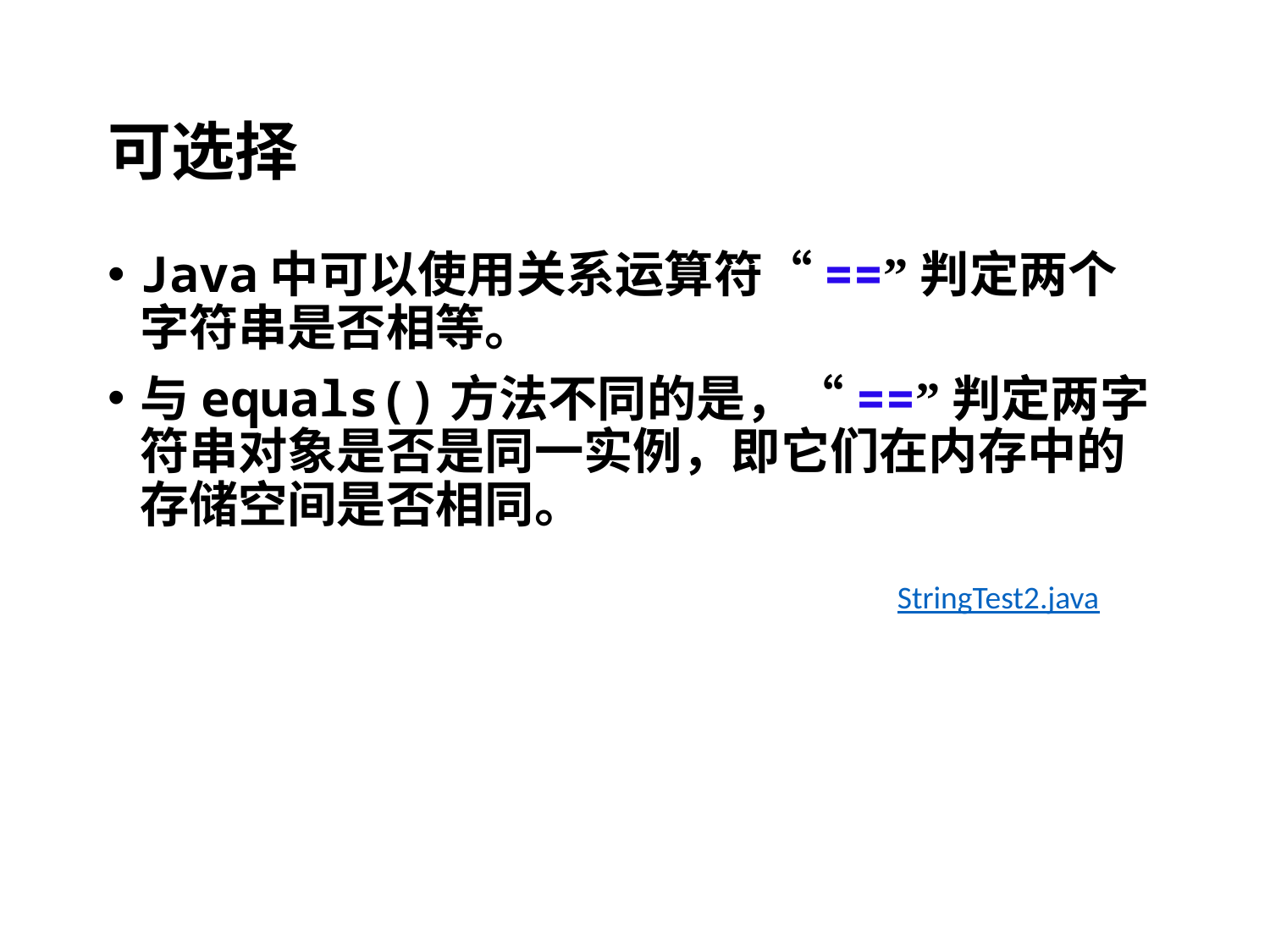

# 可选择
Java中可以使用关系运算符“==”判定两个字符串是否相等。
与equals()方法不同的是，“==”判定两字符串对象是否是同一实例，即它们在内存中的存储空间是否相同。
StringTest2.java